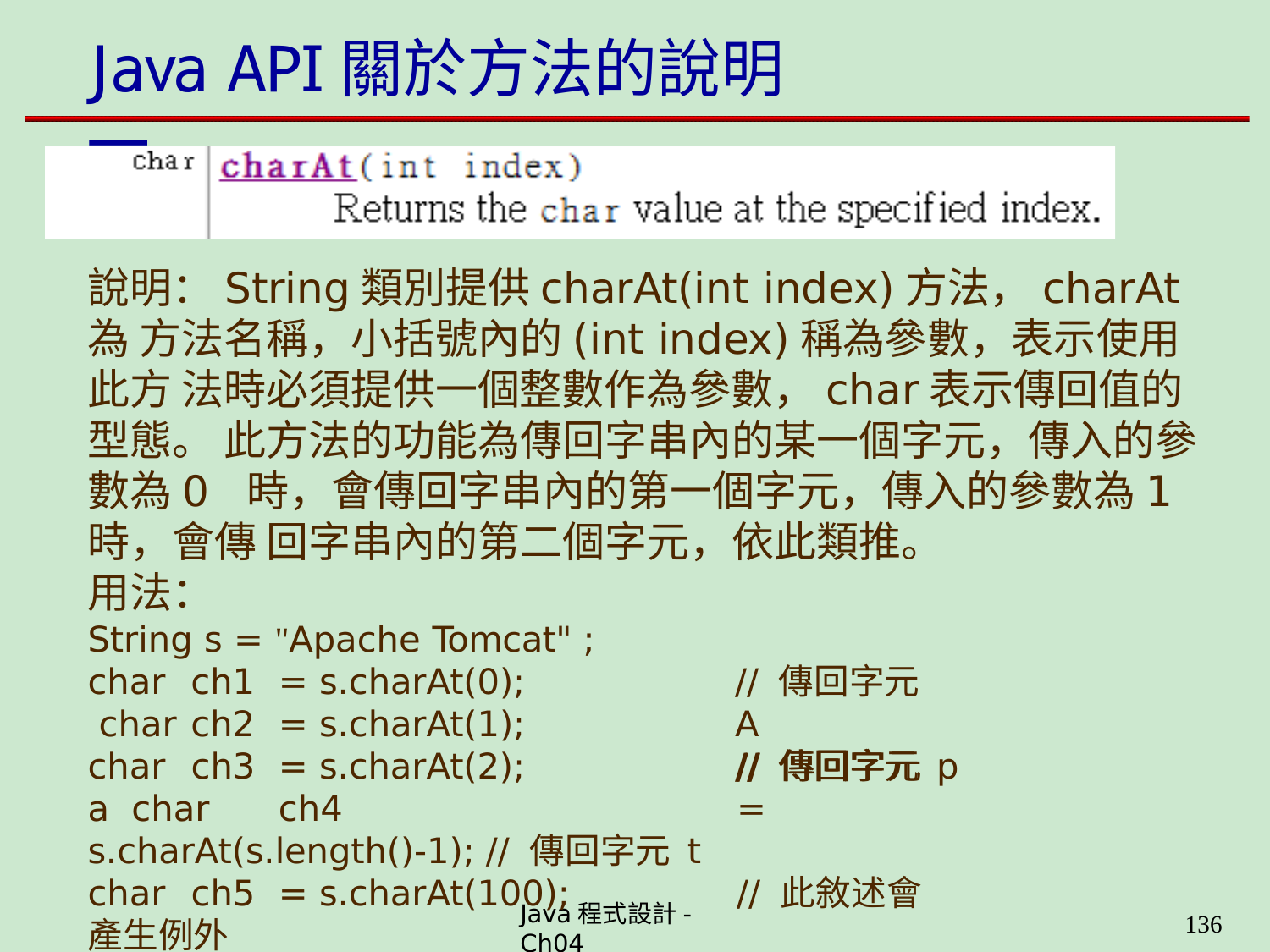

# Java API關於方法的說明一

說明：String類別提供charAt(int index)方法，charAt為 方法名稱，小括號內的(int index)稱為參數，表示使用此方 法時必須提供一個整數作為參數，char表示傳回值的型態。 此方法的功能為傳回字串內的某一個字元，傳入的參數為0  時，會傳回字串內的第一個字元，傳入的參數為1時，會傳 回字串內的第二個字元，依此類推。
用法：
String s = "Apache Tomcat" ;
char	ch1	= s.charAt(0);  char	ch2	= s.charAt(1);
// 傳回字元 A
// 傳回字元 p
char	ch3	= s.charAt(2);	// 傳回字元 a  char	ch4	= s.charAt(s.length()-1); // 傳回字元 t
char	ch5	= s.charAt(100);	// 此敘述會產生例外
Java程式設計-Ch04
136